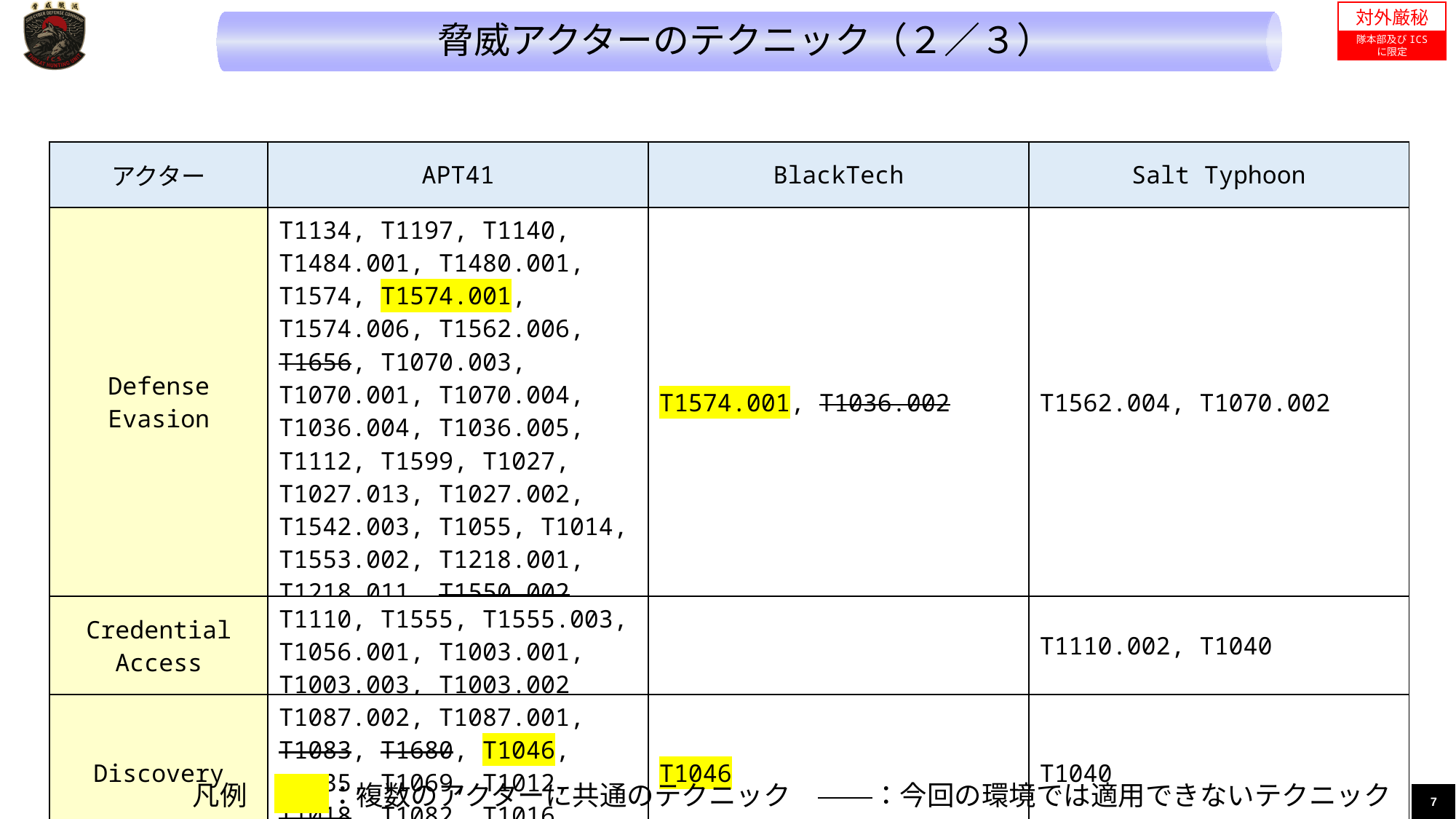

対外厳秘
隊本部及びICS
に限定
脅威アクターのテクニック（２／３）
| アクター | APT41 | BlackTech | Salt Typhoon |
| --- | --- | --- | --- |
| Defense Evasion | T1134, T1197, T1140, T1484.001, T1480.001, T1574, T1574.001, T1574.006, T1562.006, T1656, T1070.003, T1070.001, T1070.004, T1036.004, T1036.005, T1112, T1599, T1027, T1027.013, T1027.002, T1542.003, T1055, T1014, T1553.002, T1218.001, T1218.011, T1550.002, T1078 | T1574.001, T1036.002 | T1562.004, T1070.002 |
| Credential Access | T1110, T1555, T1555.003, T1056.001, T1003.001, T1003.003, T1003.002 |  | T1110.002, T1040 |
| Discovery | T1087.002, T1087.001, T1083, T1680, T1046, T1135, T1069, T1012, T1018, T1082, T1016, T1049, T1033 | T1046 | T1040 |
凡例　　　：複数のアクターに共通のテクニック　　　：今回の環境では適用できないテクニック